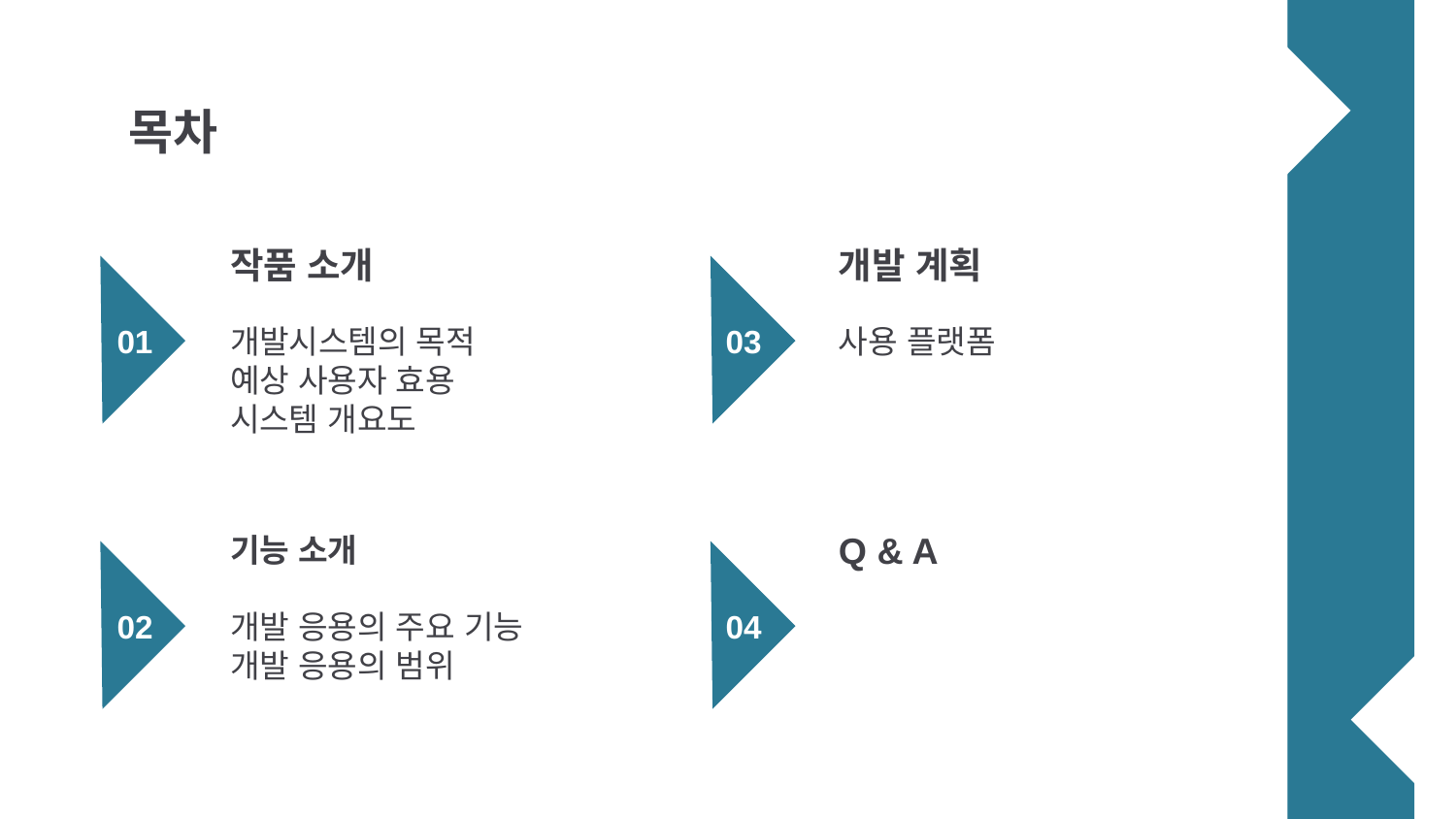

목차
작품 소개
개발 계획
01
# 03
개발시스템의 목적
예상 사용자 효용
시스템 개요도
사용 플랫폼

기능 소개
Q & A
개발 응용의 주요 기능
개발 응용의 범위
02
04